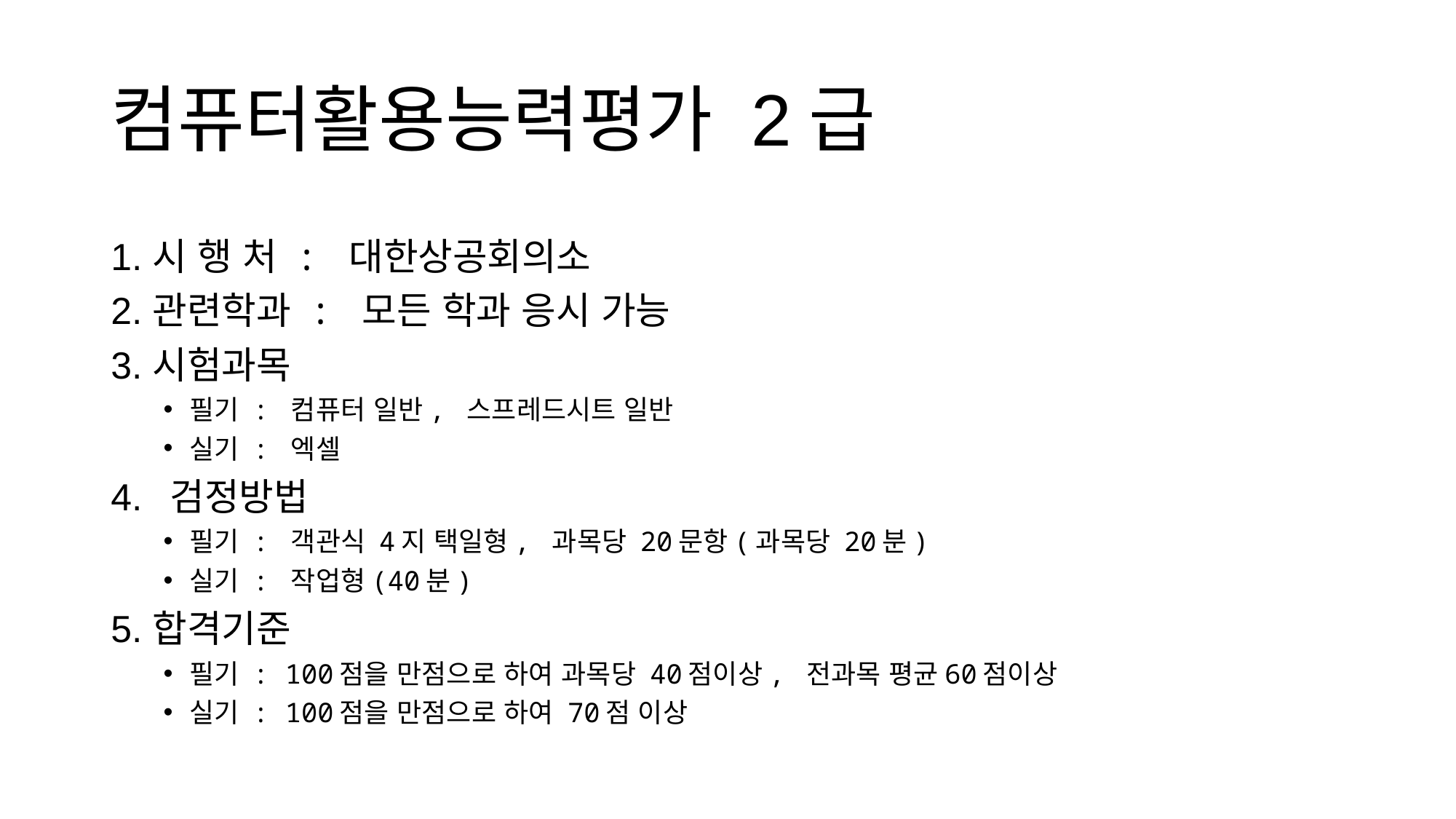

# 컴퓨터활용능력평가 2급
시 행 처 : 대한상공회의소
관련학과 : 모든 학과 응시 가능
시험과목
필기 : 컴퓨터 일반, 스프레드시트 일반
실기 : 엑셀
검정방법
필기 : 객관식 4지 택일형, 과목당 20문항(과목당 20분)
실기 : 작업형(40분)
합격기준
필기 : 100점을 만점으로 하여 과목당 40점이상, 전과목 평균60점이상
실기 : 100점을 만점으로 하여 70점 이상